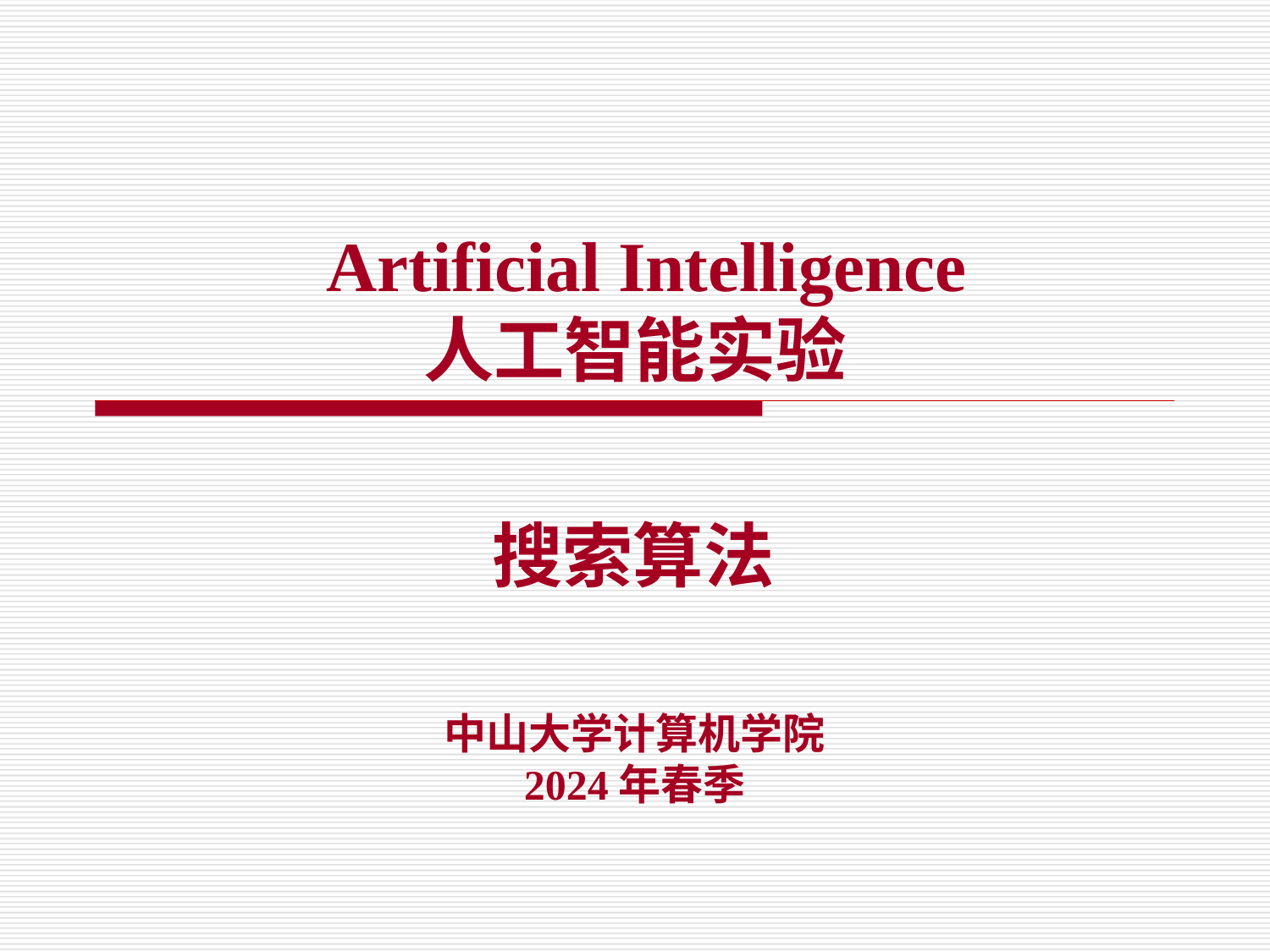

# Artificial Intelligence 人工智能实验
搜索算法
中山大学计算机学院
2024年春季